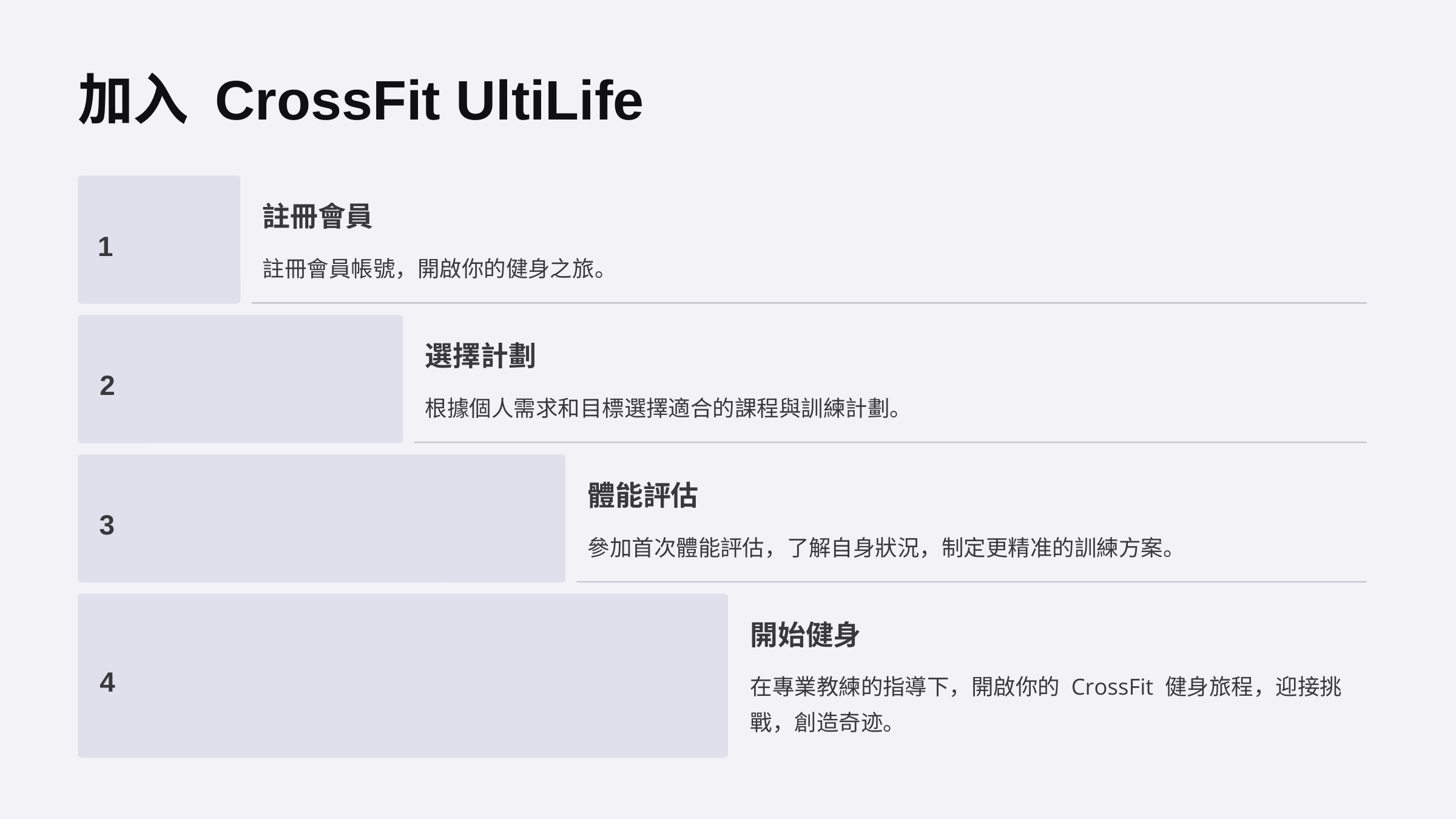

加入 CrossFit UltiLife

註冊會員
1
註冊會員帳號，開啟你的健身之旅。

選擇計劃
2
根據個人需求和目標選擇適合的課程與訓練計劃。

體能評估
3
參加首次體能評估，了解自身狀況，制定更精准的訓練方案。

開始健身
4
在專業教練的指導下，開啟你的 CrossFit 健身旅程，迎接挑戰，創造奇迹。